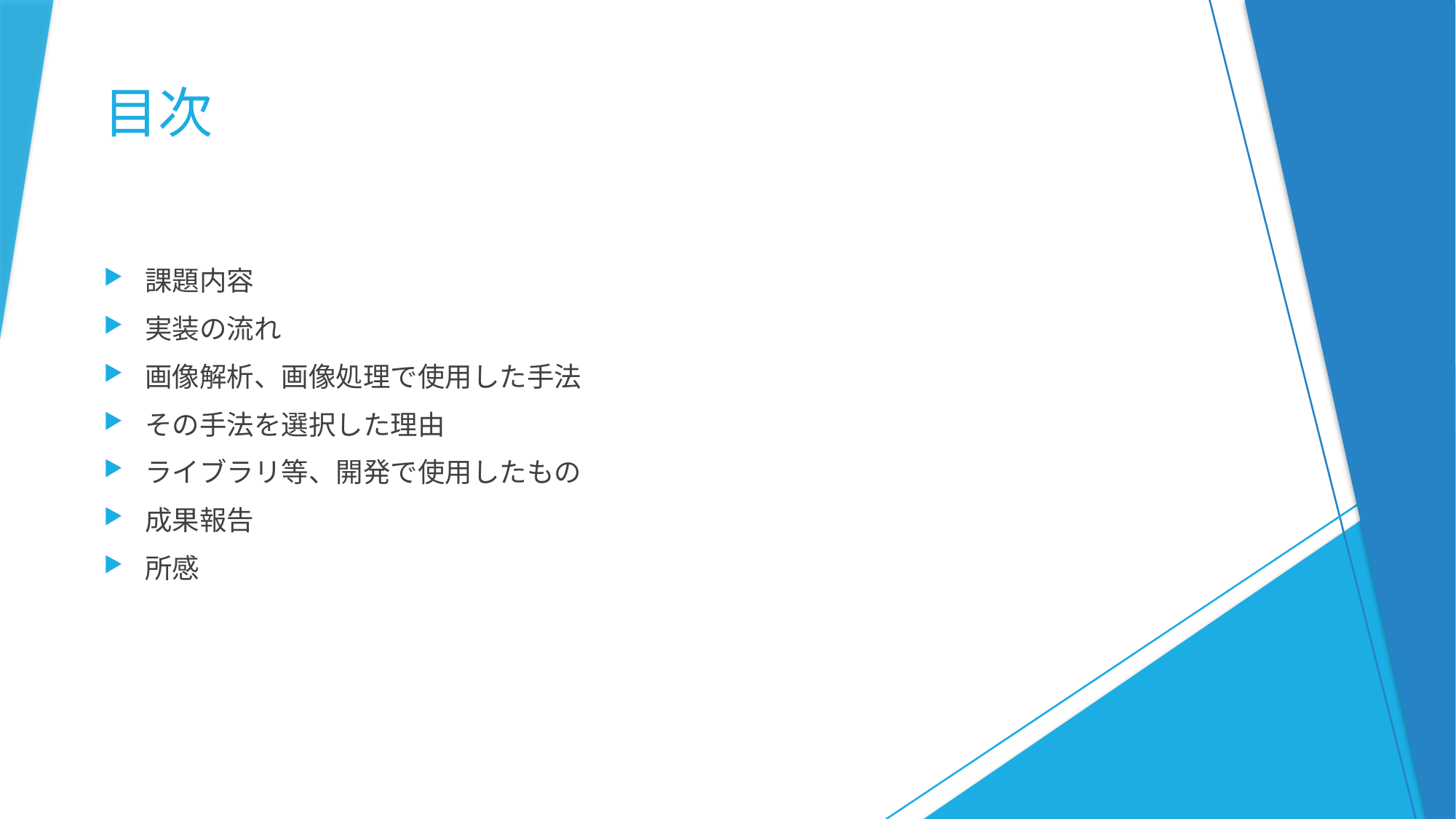

# 目次
課題内容
実装の流れ
画像解析、画像処理で使用した手法
その手法を選択した理由
ライブラリ等、開発で使用したもの
成果報告
所感

2